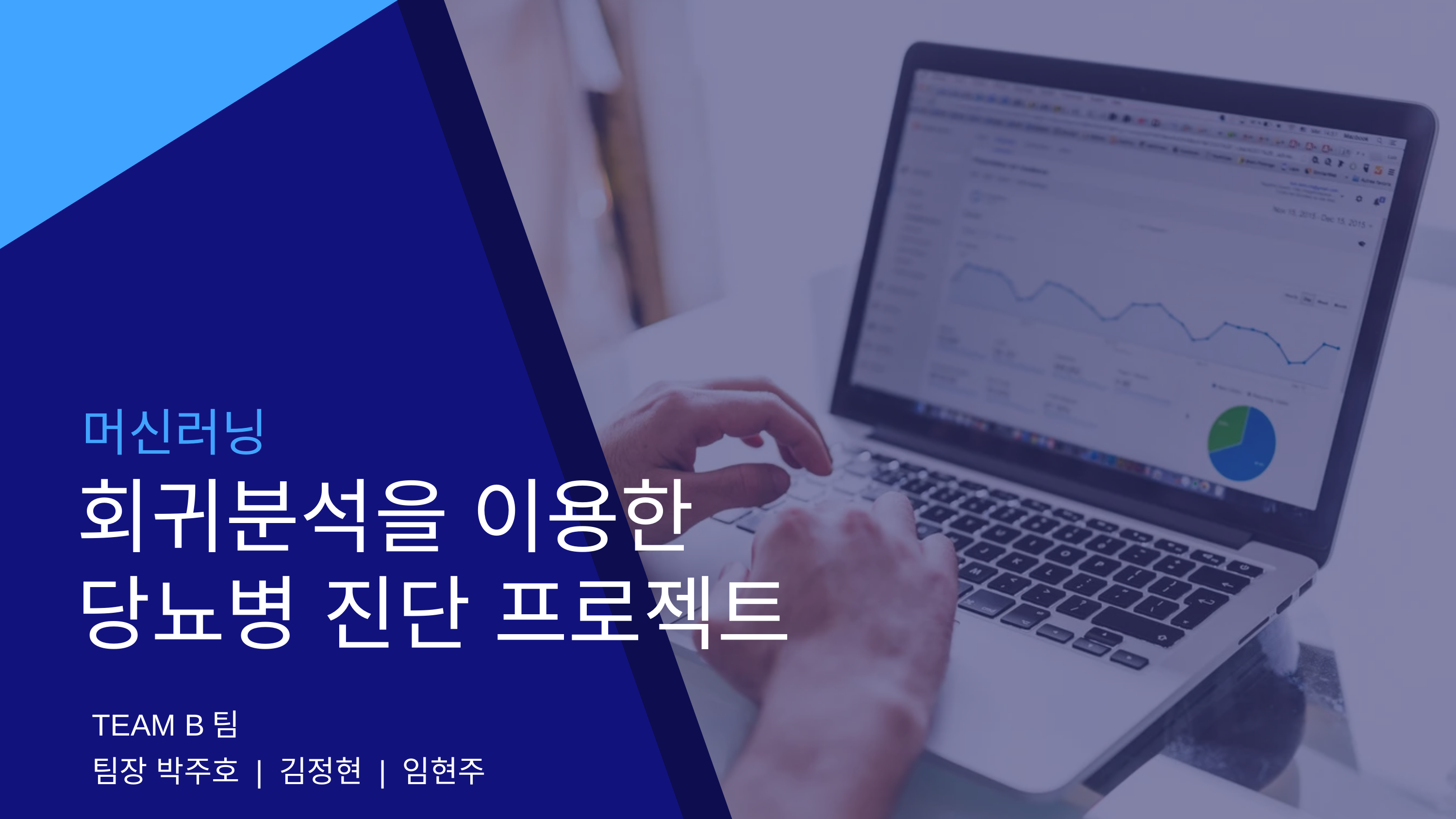

머신러닝
회귀분석을 이용한 당뇨병 진단 프로젝트
TEAM B팀
팀장 박주호 | 김정현 | 임현주